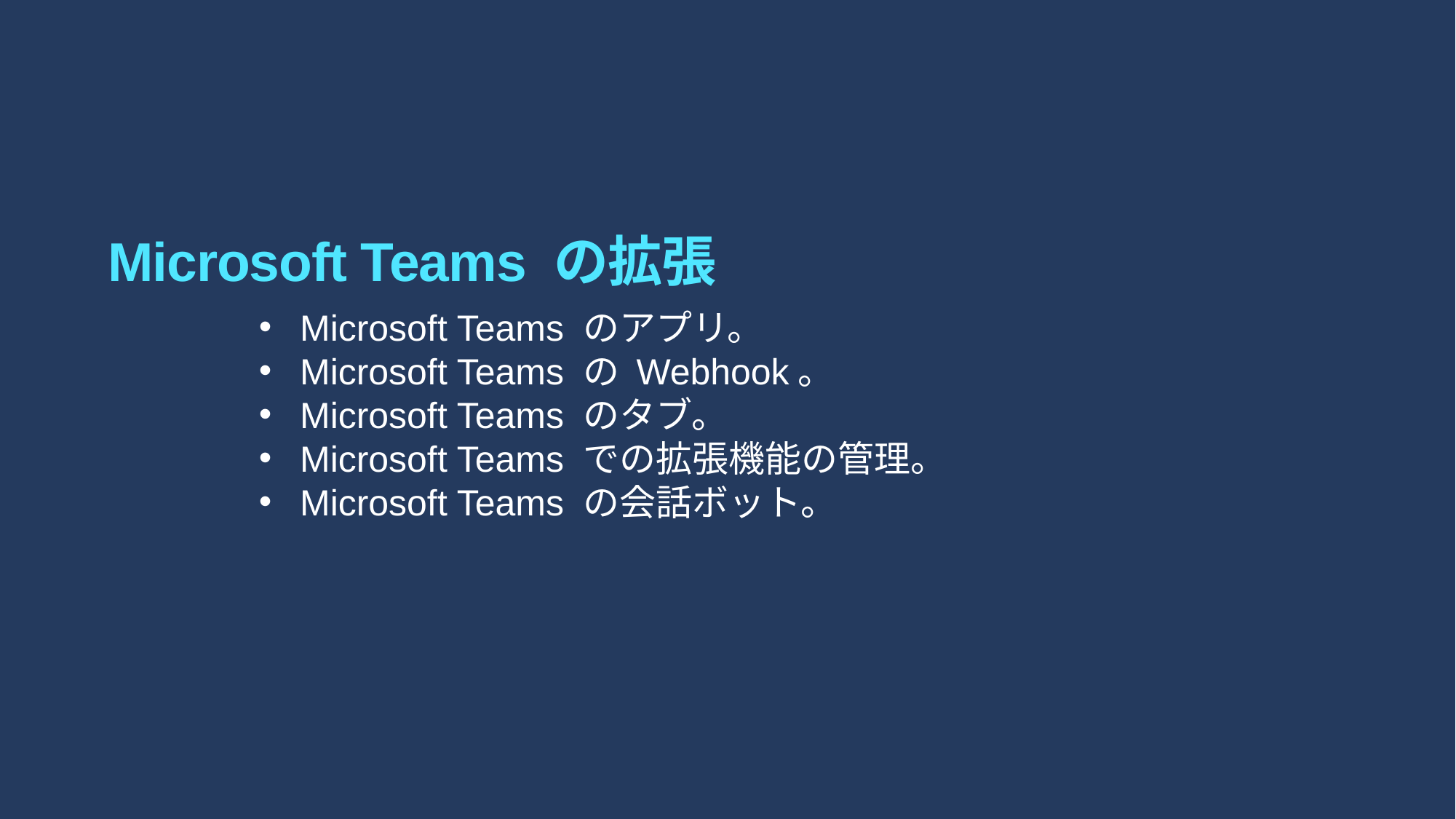

# Microsoft Teams の拡張
Microsoft Teams のアプリ。
Microsoft Teams の Webhook。
Microsoft Teams のタブ。
Microsoft Teams での拡張機能の管理。
Microsoft Teams の会話ボット。